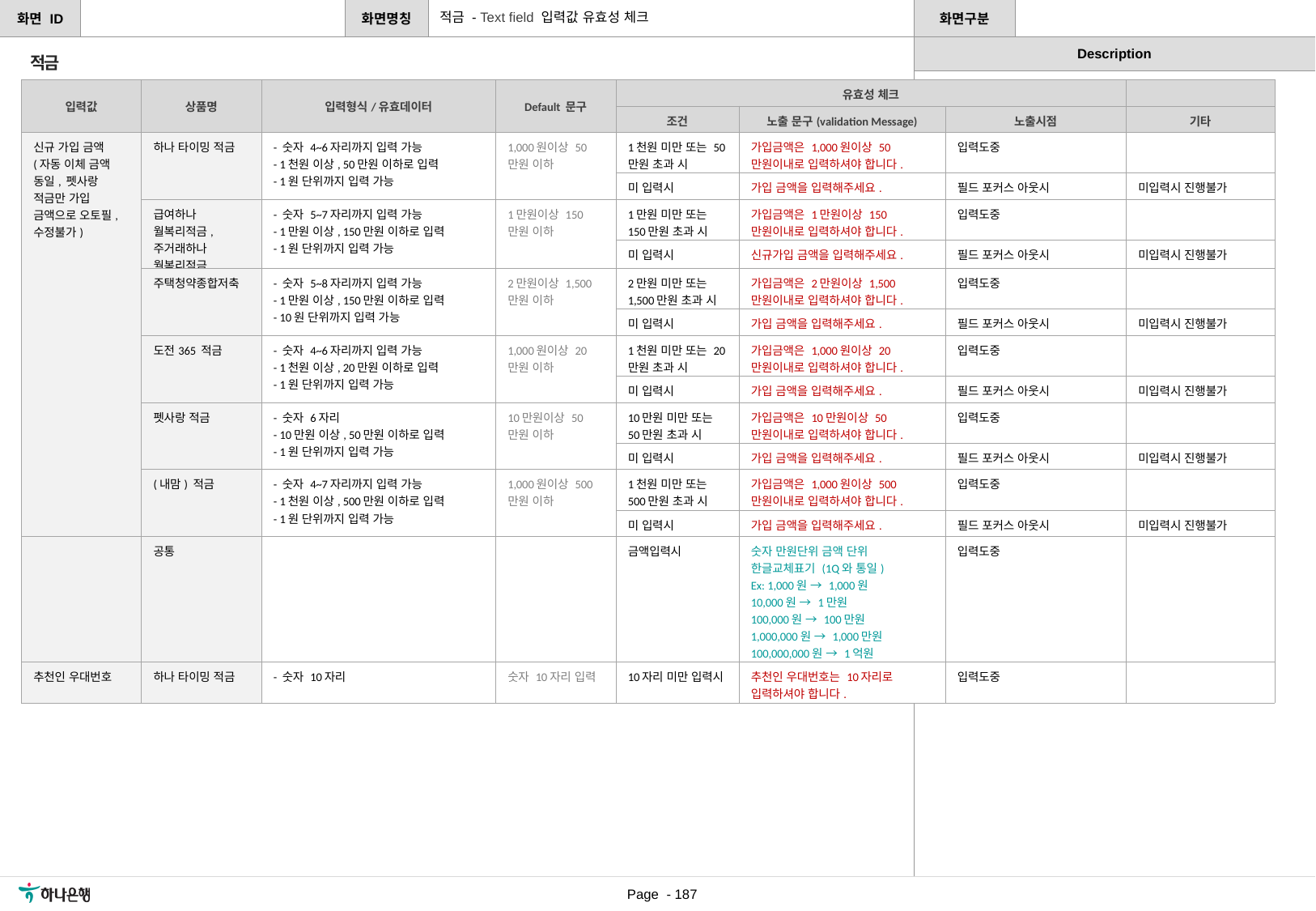

적금 - Text field 입력값 유효성 체크
적금
| 입력값 | 상품명 | 입력형식/유효데이터 | Default 문구 | 유효성 체크 |  |  |  |
| --- | --- | --- | --- | --- | --- | --- | --- |
|  |  |  |  | 조건 | 노출 문구(validation Message) | 노출시점 | 기타 |
| 신규 가입 금액 (자동 이체 금액 동일, 펫사랑 적금만 가입 금액으로 오토필, 수정불가) | 하나 타이밍 적금 | - 숫자 4~6자리까지 입력 가능 - 1천원 이상, 50만원 이하로 입력 - 1원 단위까지 입력 가능 | 1,000원이상 50만원 이하 | 1천원 미만 또는 50만원 초과 시 | 가입금액은 1,000원이상 50만원이내로 입력하셔야 합니다. | 입력도중 |  |
|  |  |  |  | 미 입력시 | 가입 금액을 입력해주세요. | 필드 포커스 아웃시 | 미입력시 진행불가 |
|  | 급여하나 월복리적금, 주거래하나 월복리적금 | - 숫자 5~7자리까지 입력 가능 - 1만원 이상, 150만원 이하로 입력 - 1원 단위까지 입력 가능 | 1만원이상 150만원 이하 | 1만원 미만 또는 150만원 초과 시 | 가입금액은 1만원이상 150만원이내로 입력하셔야 합니다. | 입력도중 |  |
|  |  |  |  | 미 입력시 | 신규가입 금액을 입력해주세요. | 필드 포커스 아웃시 | 미입력시 진행불가 |
|  | 주택청약종합저축 | - 숫자 5~8자리까지 입력 가능 - 1만원 이상, 150만원 이하로 입력 - 10원 단위까지 입력 가능 | 2만원이상 1,500만원 이하 | 2만원 미만 또는 1,500만원 초과 시 | 가입금액은 2만원이상 1,500만원이내로 입력하셔야 합니다. | 입력도중 |  |
|  |  |  |  | 미 입력시 | 가입 금액을 입력해주세요. | 필드 포커스 아웃시 | 미입력시 진행불가 |
|  | 도전365 적금 | - 숫자 4~6자리까지 입력 가능 - 1천원 이상, 20만원 이하로 입력 - 1원 단위까지 입력 가능 | 1,000원이상 20만원 이하 | 1천원 미만 또는 20만원 초과 시 | 가입금액은 1,000원이상 20만원이내로 입력하셔야 합니다. | 입력도중 |  |
|  |  |  |  | 미 입력시 | 가입 금액을 입력해주세요. | 필드 포커스 아웃시 | 미입력시 진행불가 |
|  | 펫사랑 적금 | - 숫자 6자리 - 10만원 이상, 50만원 이하로 입력 - 1원 단위까지 입력 가능 | 10만원이상 50만원 이하 | 10만원 미만 또는 50만원 초과 시 | 가입금액은 10만원이상 50만원이내로 입력하셔야 합니다. | 입력도중 |  |
|  |  |  |  | 미 입력시 | 가입 금액을 입력해주세요. | 필드 포커스 아웃시 | 미입력시 진행불가 |
|  | (내맘) 적금 | - 숫자 4~7자리까지 입력 가능 - 1천원 이상, 500만원 이하로 입력 - 1원 단위까지 입력 가능 | 1,000원이상 500만원 이하 | 1천원 미만 또는 500만원 초과 시 | 가입금액은 1,000원이상 500만원이내로 입력하셔야 합니다. | 입력도중 |  |
|  |  |  |  | 미 입력시 | 가입 금액을 입력해주세요. | 필드 포커스 아웃시 | 미입력시 진행불가 |
|  | 공통 |  |  | 금액입력시 | 숫자 만원단위 금액 단위 한글교체표기 (1Q와 통일) Ex: 1,000원 → 1,000원 10,000원 → 1만원 100,000원 → 100만원 1,000,000원 → 1,000만원 100,000,000원 → 1억원 250,000,000원 → 2억 5,000만원 | 입력도중 |  |
| 추천인 우대번호 | 하나 타이밍 적금 | - 숫자 10자리 | 숫자 10자리 입력 | 10자리 미만 입력시 | 추천인 우대번호는 10자리로 입력하셔야 합니다. | 입력도중 |  |